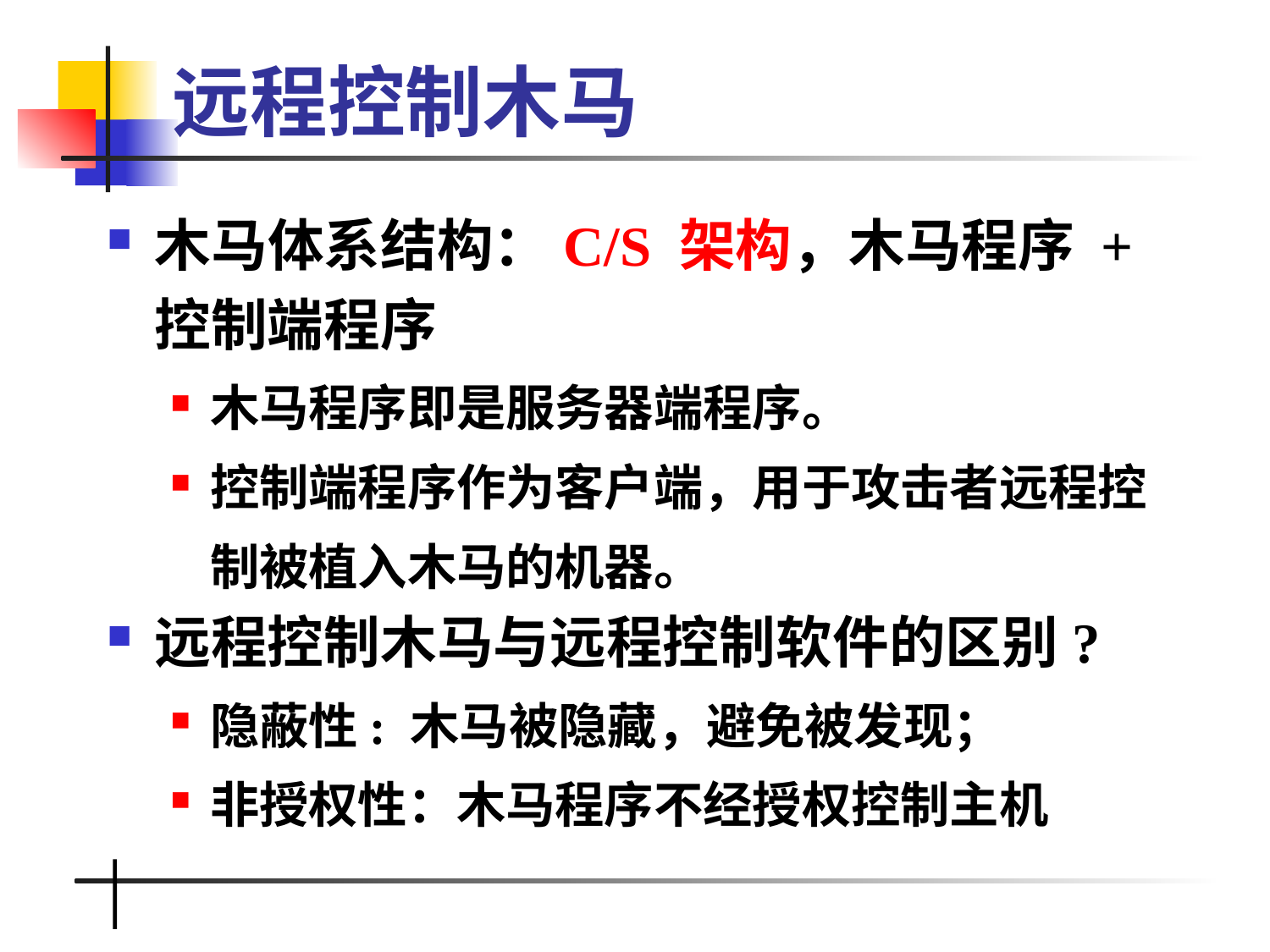

# 远程控制木马
木马体系结构：C/S 架构，木马程序 + 控制端程序
木马程序即是服务器端程序。
控制端程序作为客户端，用于攻击者远程控制被植入木马的机器。
远程控制木马与远程控制软件的区别?
隐蔽性: 木马被隐藏，避免被发现；
非授权性：木马程序不经授权控制主机